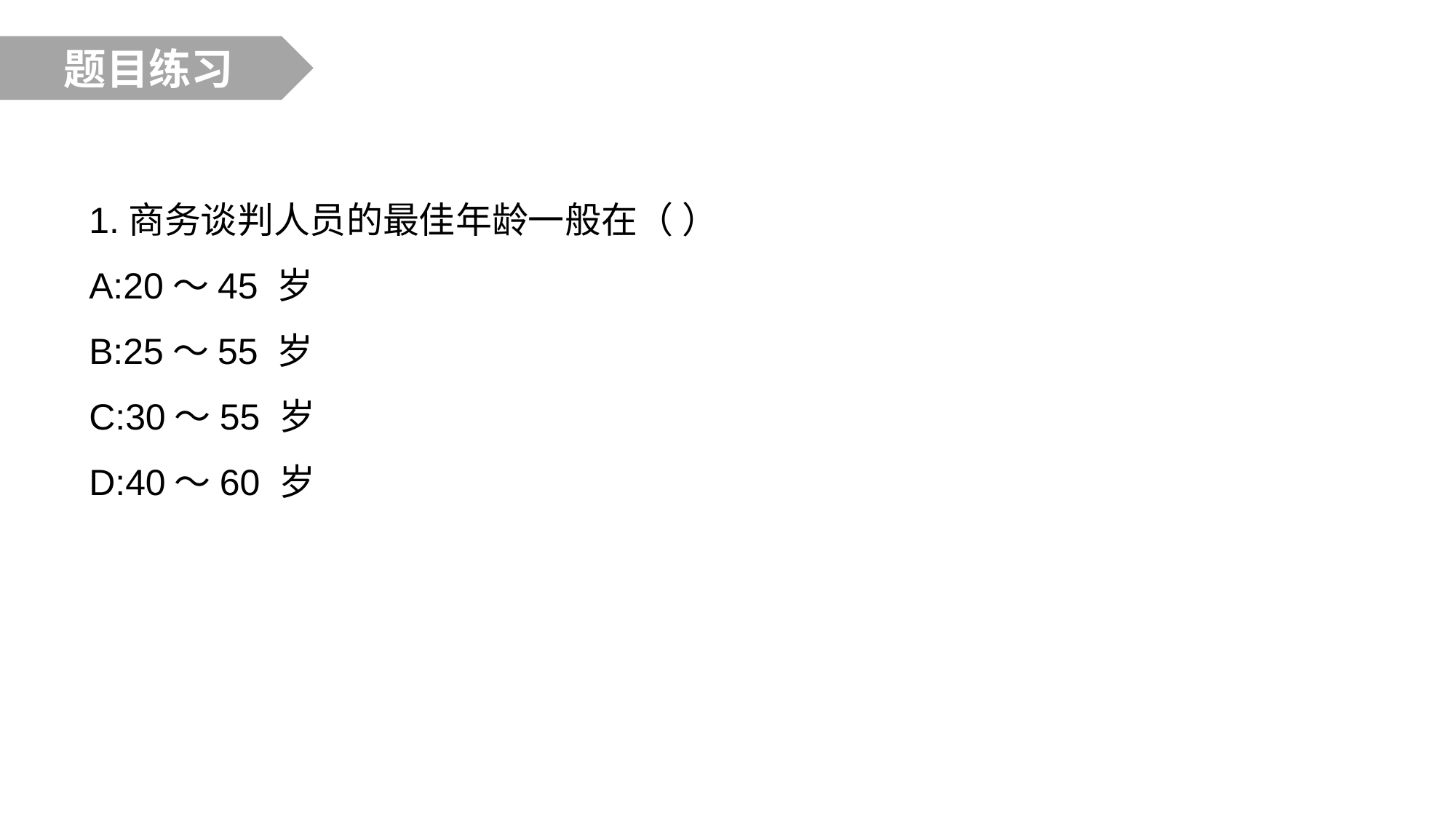

题目练习
1.商务谈判人员的最佳年龄一般在（ ）
A:20～45 岁
B:25～55 岁
C:30～55 岁
D:40～60 岁